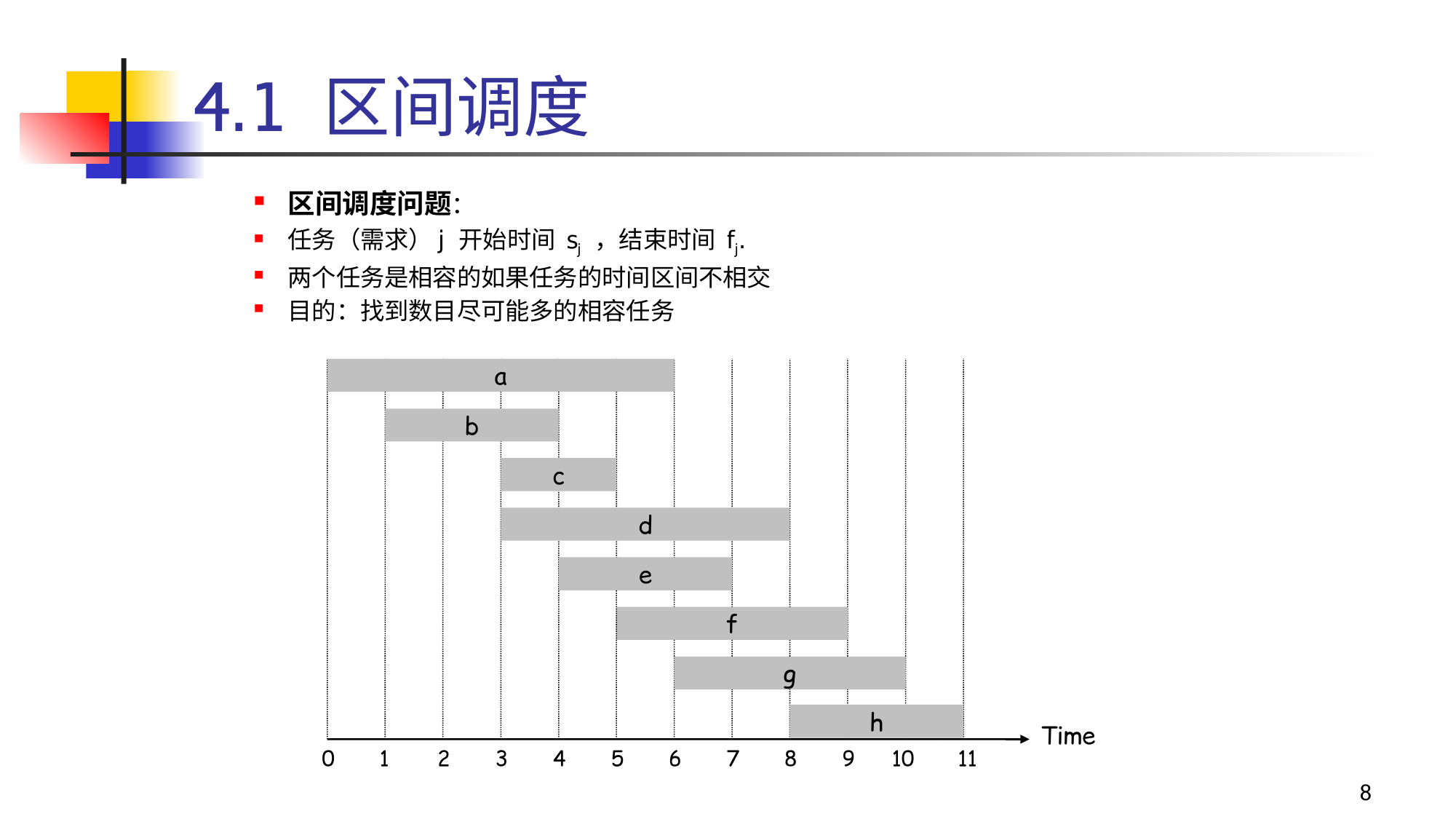

# 4.1 区间调度
区间调度问题：
任务（需求）j 开始时间 sj ，结束时间 fj.
两个任务是相容的如果任务的时间区间不相交
目的：找到数目尽可能多的相容任务

a
b
c
d

e
f
g
h
Time
0

1
2
3
4
5
6
7
8
9
10

11
8